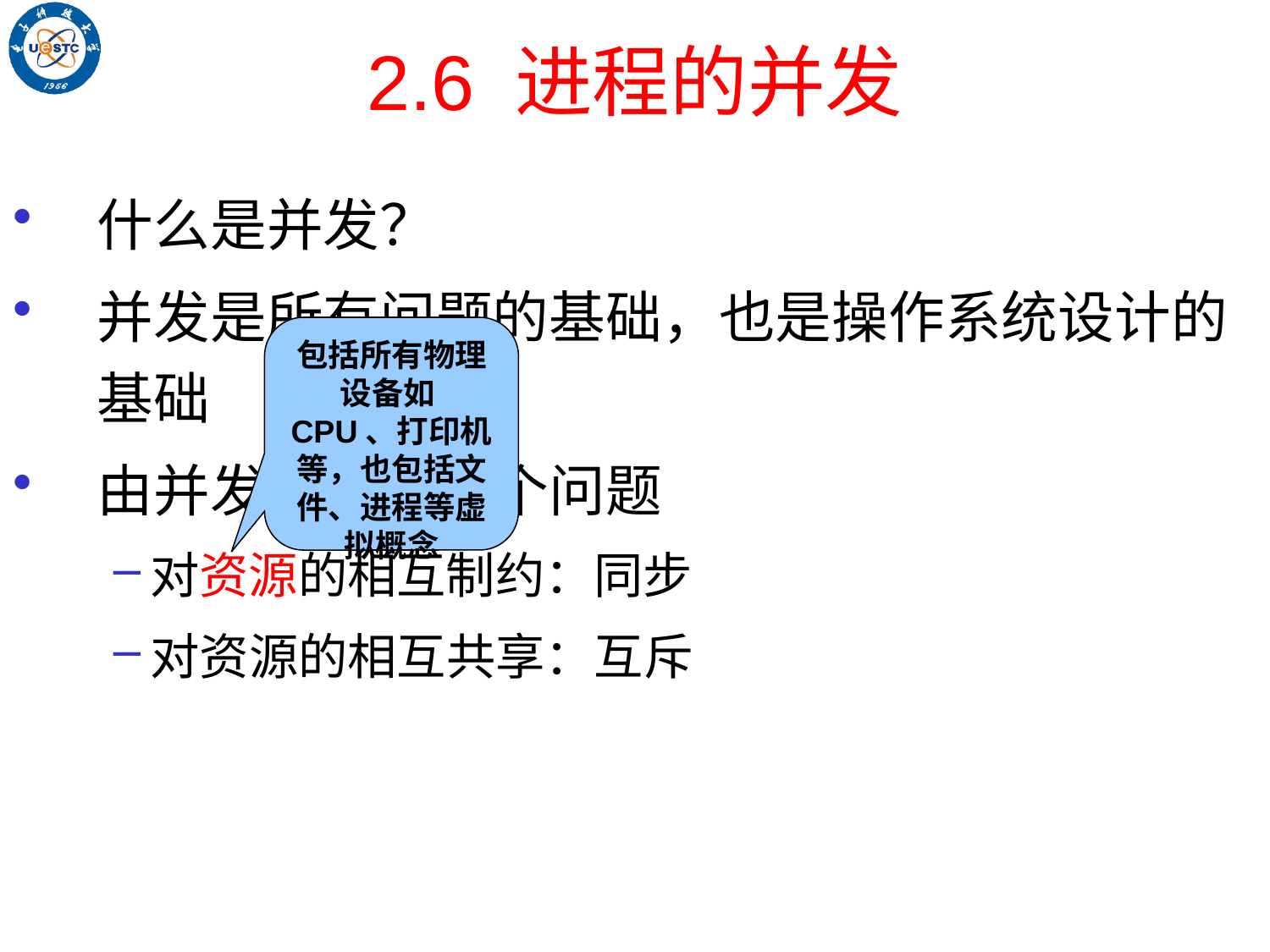

# 2.6 进程的并发
什么是并发？
并发是所有问题的基础，也是操作系统设计的基础
由并发带来的两个问题
对资源的相互制约：同步
对资源的相互共享：互斥

包括所有物理设备如CPU、打印机等，也包括文件、进程等虚拟概念